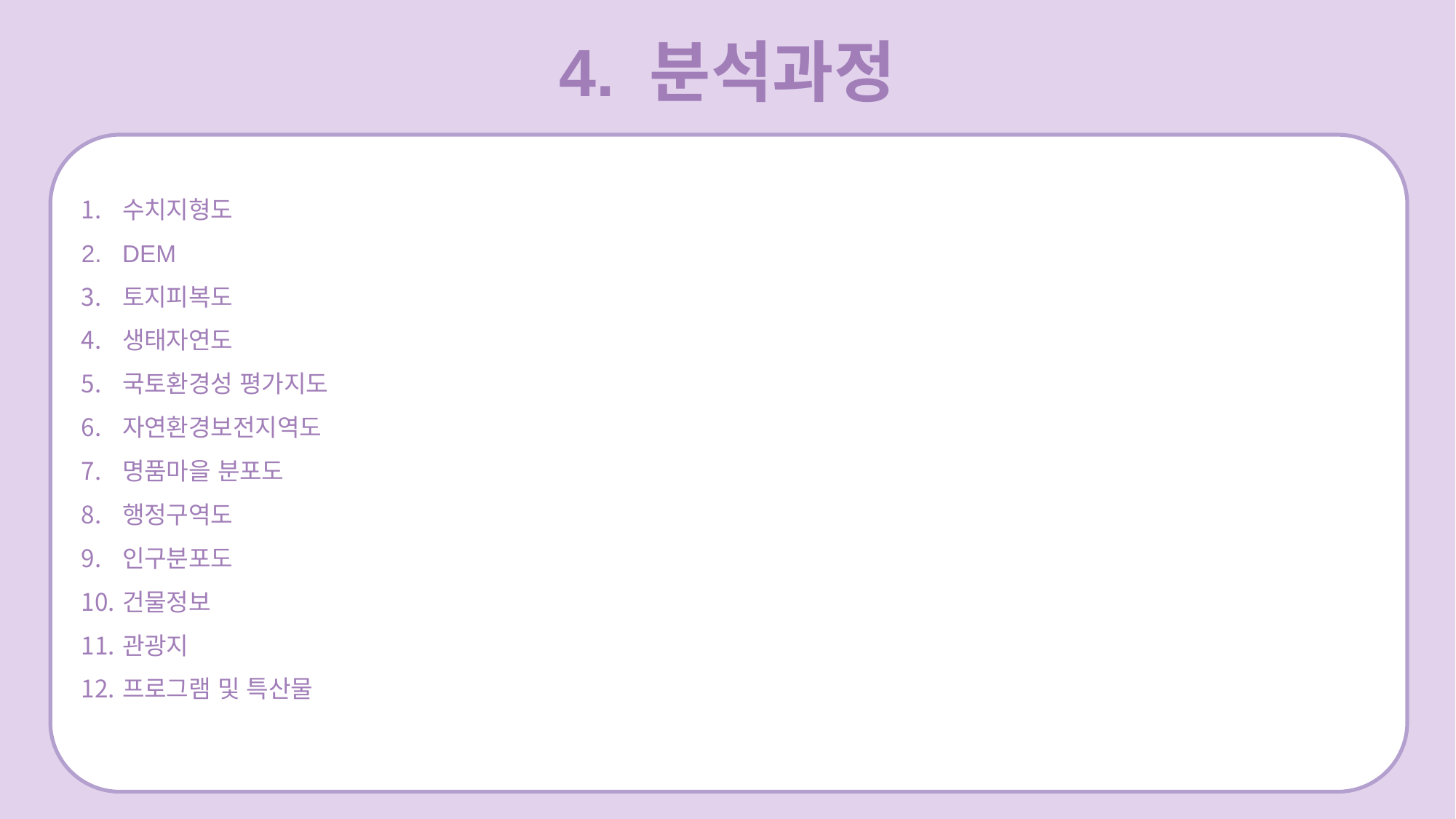

4. 분석과정
수치지형도
DEM
토지피복도
생태자연도
국토환경성 평가지도
자연환경보전지역도
명품마을 분포도
행정구역도
인구분포도
건물정보
관광지
프로그램 및 특산물